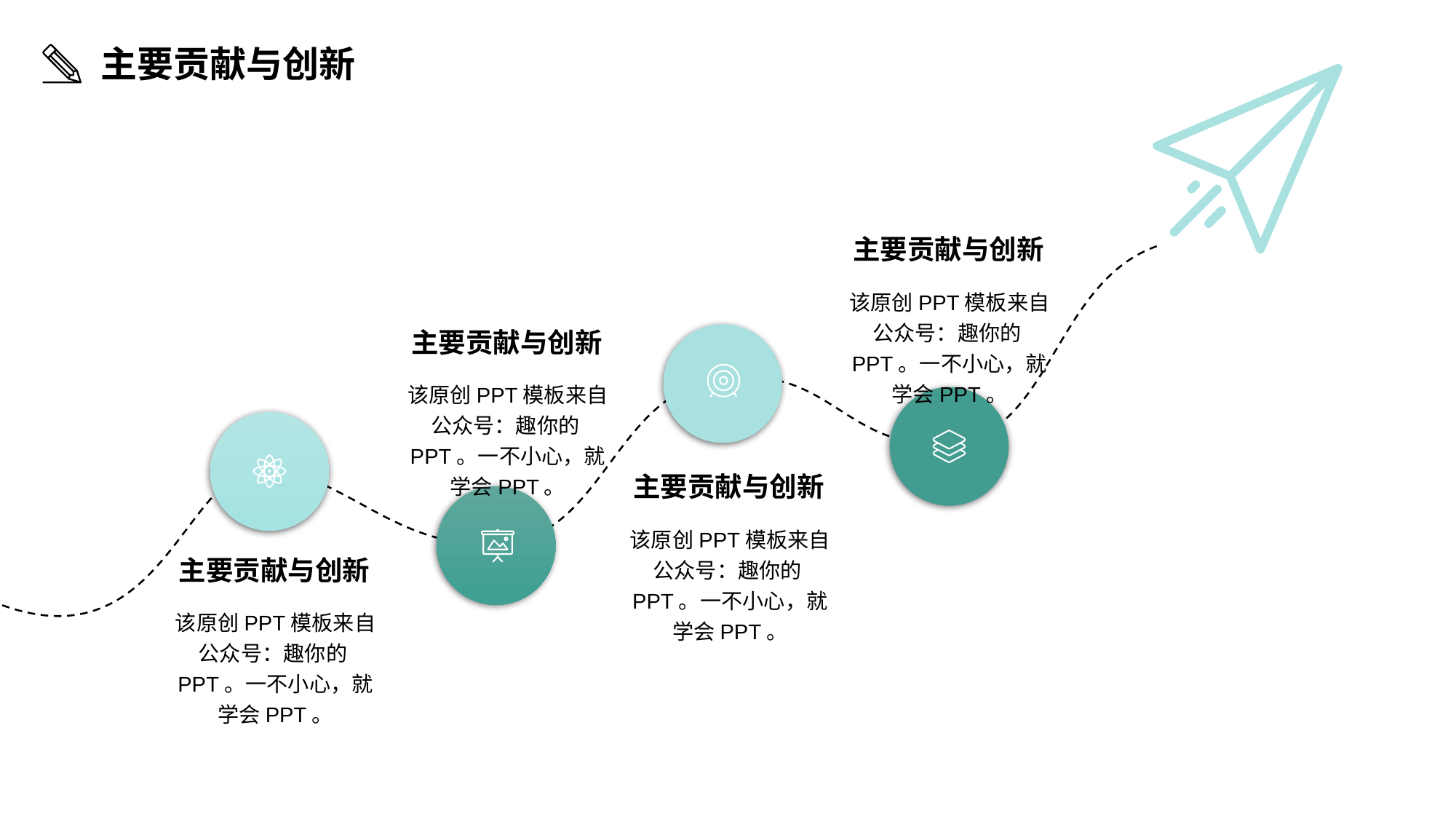

主要贡献与创新

主要贡献与创新

该原创PPT模板来自公众号：趣你的PPT。一不小心，就学会PPT。
主要贡献与创新

该原创PPT模板来自公众号：趣你的PPT。一不小心，就学会PPT。

主要贡献与创新

该原创PPT模板来自公众号：趣你的PPT。一不小心，就学会PPT。
主要贡献与创新
该原创PPT模板来自公众号：趣你的PPT。一不小心，就学会PPT。